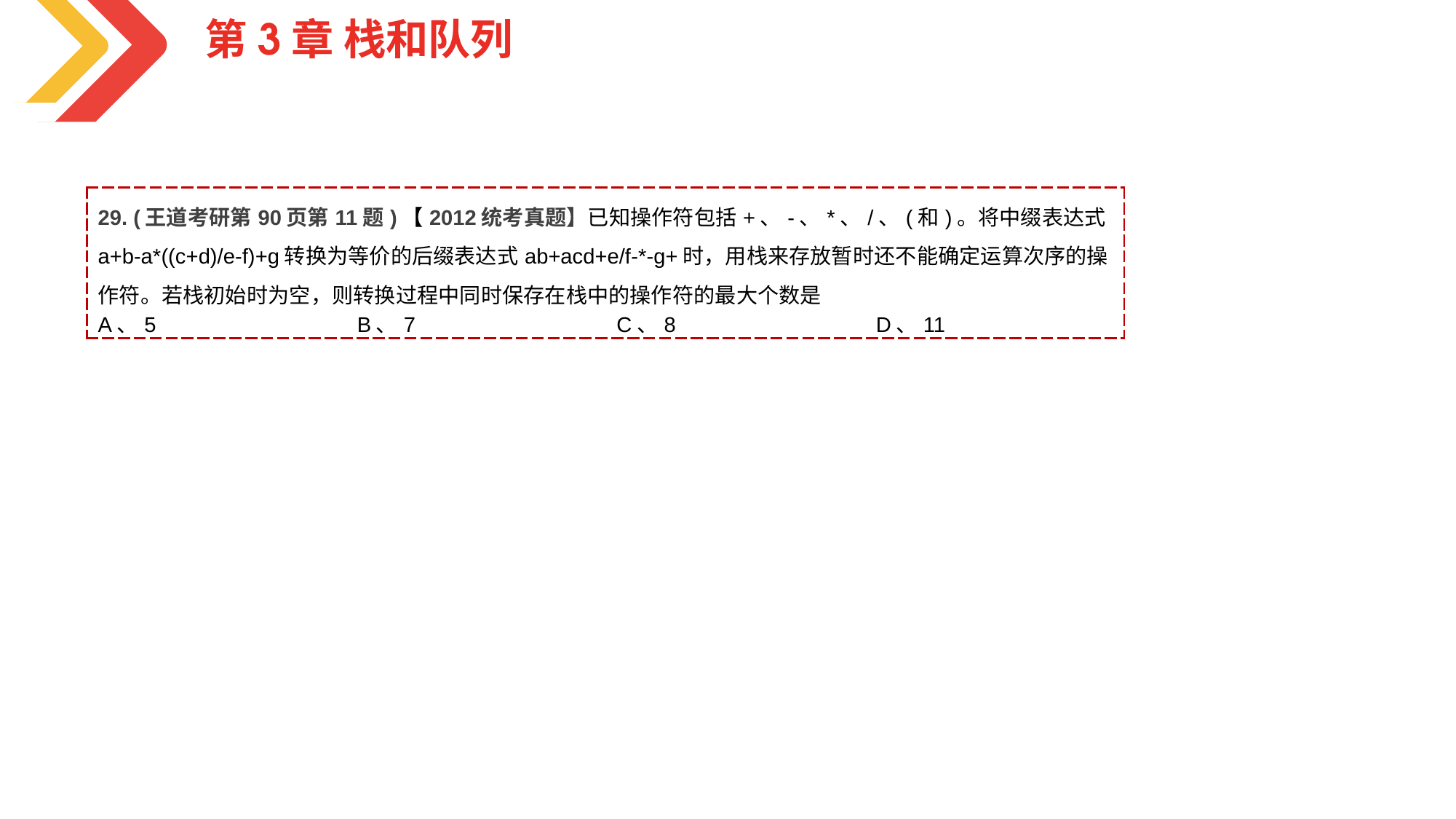

第3章 栈和队列
| 29. (王道考研第90页第11题)【2012统考真题】已知操作符包括+、-、\*、/、(和)。将中缀表达式a+b-a\*((c+d)/e-f)+g转换为等价的后缀表达式ab+acd+e/f-\*-g+时，用栈来存放暂时还不能确定运算次序的操作符。若栈初始时为空，则转换过程中同时保存在栈中的操作符的最大个数是 |  |  |  |
| --- | --- | --- | --- |
| A、5 | B、7 | C、8 | D、11 |